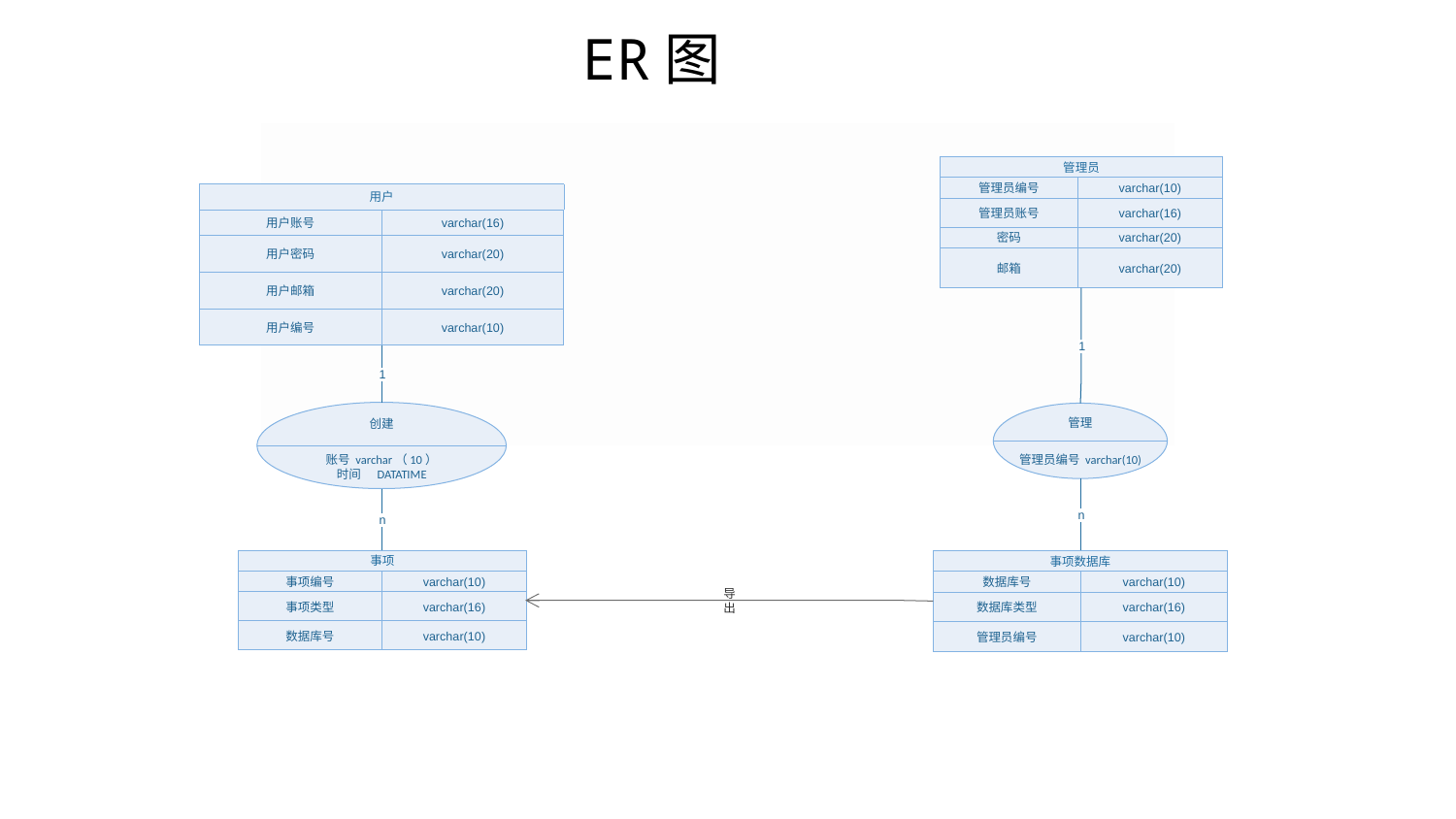

ER图

管理员
管理员编号
varchar(10)
管理员账号
varchar(16)
密码
varchar(20)
邮箱
varchar(20)
用户
用户账号
varchar(16)
用户密码
varchar(20)
用户邮箱
varchar(20)
用户编号
varchar(10)
1
1

创建
账号 varchar（10）
时间     DATATIME

管理
管理员编号 varchar(10)

n
n

事项
事项编号
varchar(10)
事项类型
varchar(16)
数据库号
varchar(10)
事项数据库
数据库号
varchar(10)
数据库类型
varchar(16)
管理员编号
varchar(10)
导出